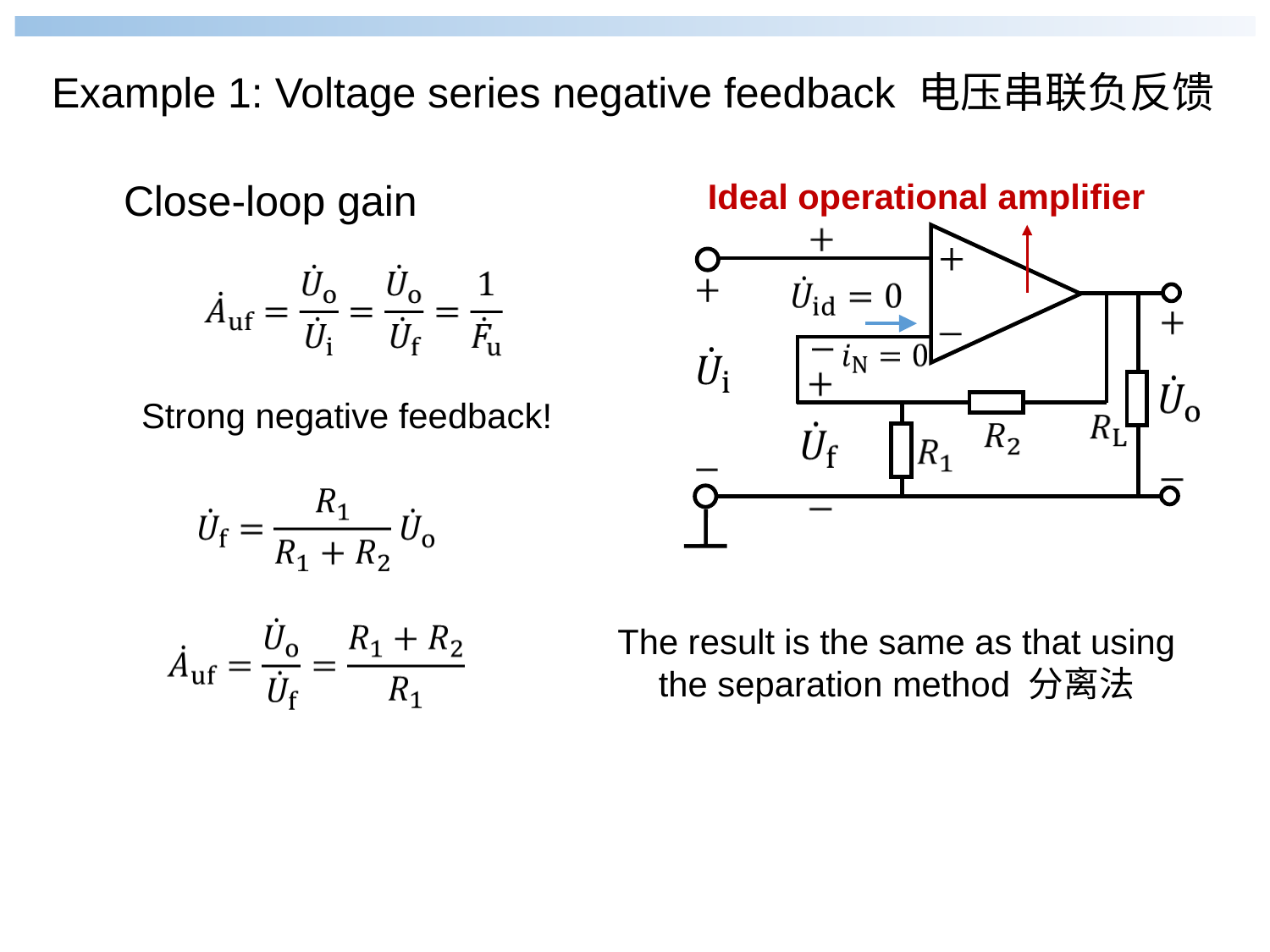

Example 1: Voltage series negative feedback 电压串联负反馈
Close-loop gain
Ideal operational amplifier

Strong negative feedback!

The result is the same as that using the separation method 分离法